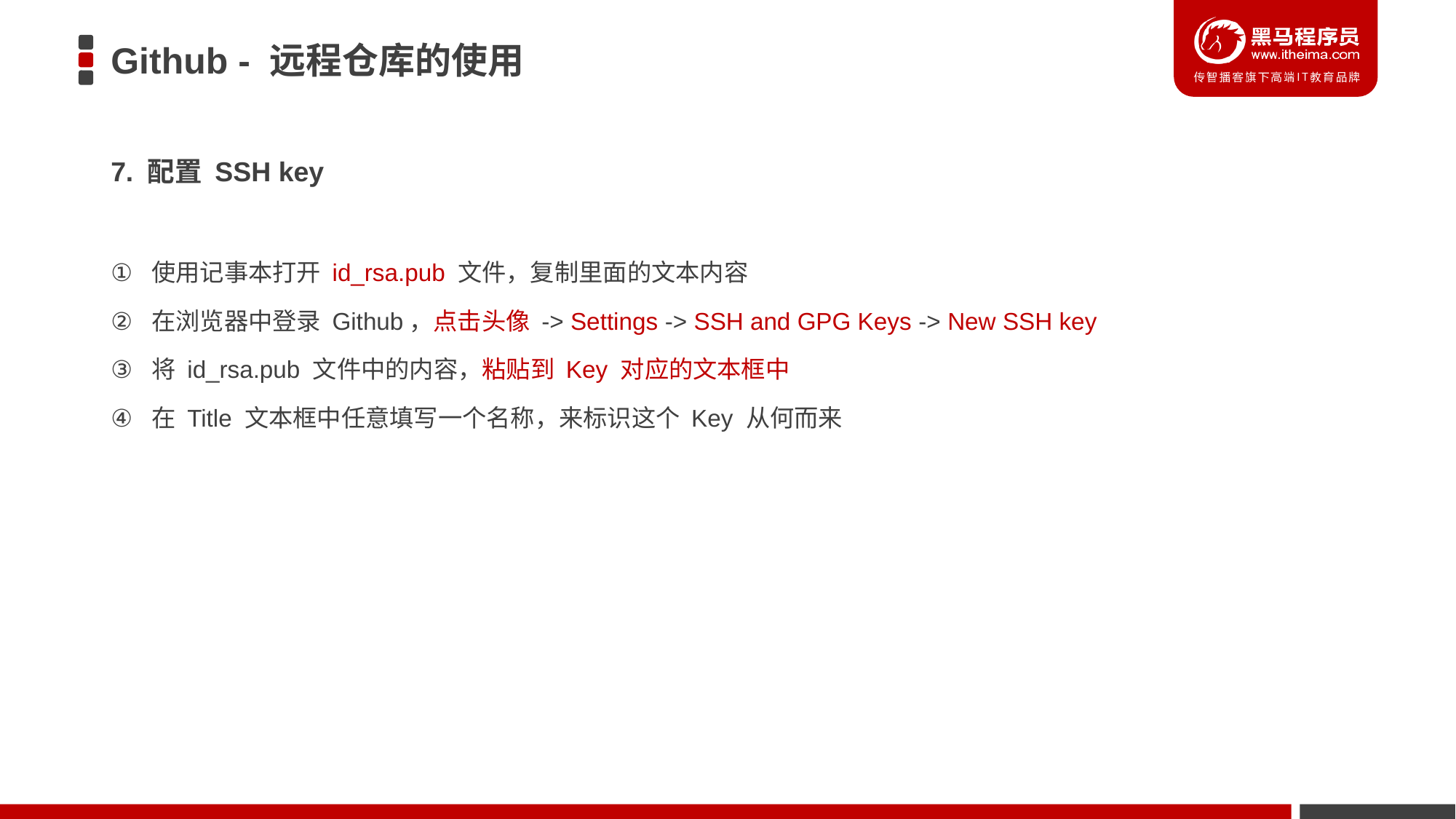

# Github - 远程仓库的使用
7. 配置 SSH key
使用记事本打开 id_rsa.pub 文件，复制里面的文本内容
在浏览器中登录 Github，点击头像 -> Settings -> SSH and GPG Keys -> New SSH key
将 id_rsa.pub 文件中的内容，粘贴到 Key 对应的文本框中
在 Title 文本框中任意填写一个名称，来标识这个 Key 从何而来